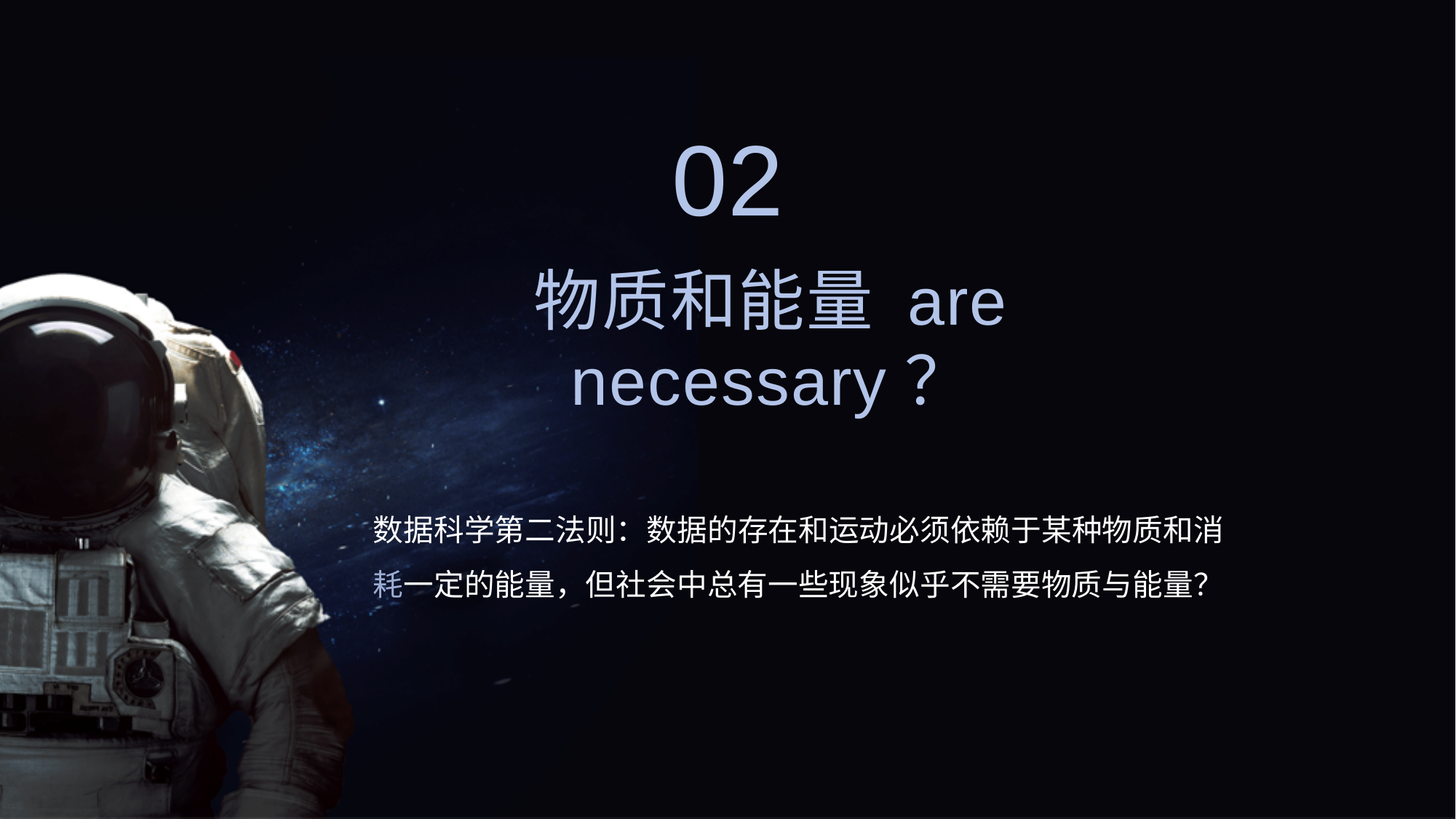

02
物质和能量 are necessary？
数据科学第二法则：数据的存在和运动必须依赖于某种物质和消耗一定的能量，但社会中总有一些现象似乎不需要物质与能量？